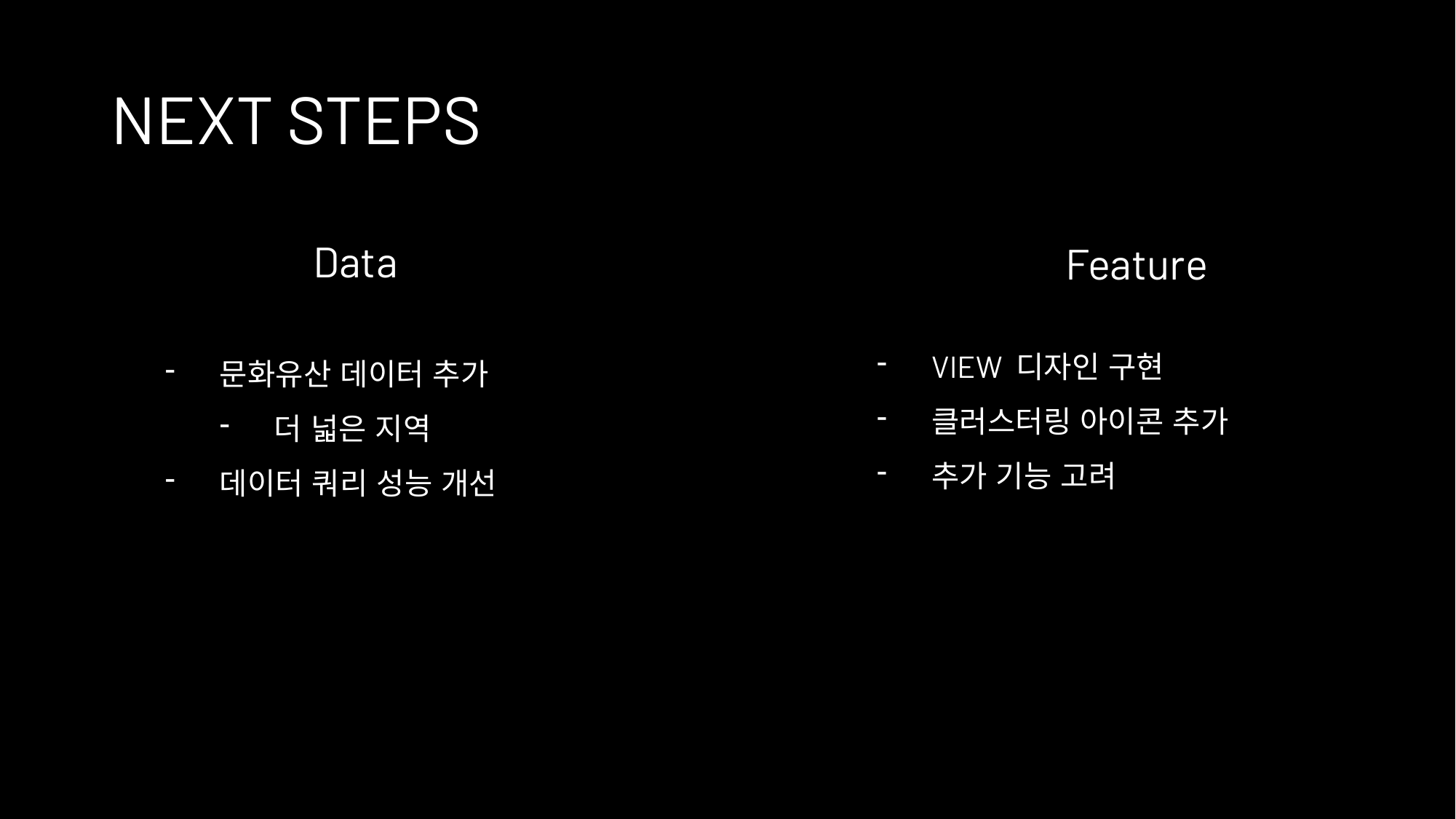

# NEXT STEPS
Data
Feature
VIEW 디자인 구현
클러스터링 아이콘 추가
추가 기능 고려

문화유산 데이터 추가
더 넓은 지역
데이터 쿼리 성능 개선